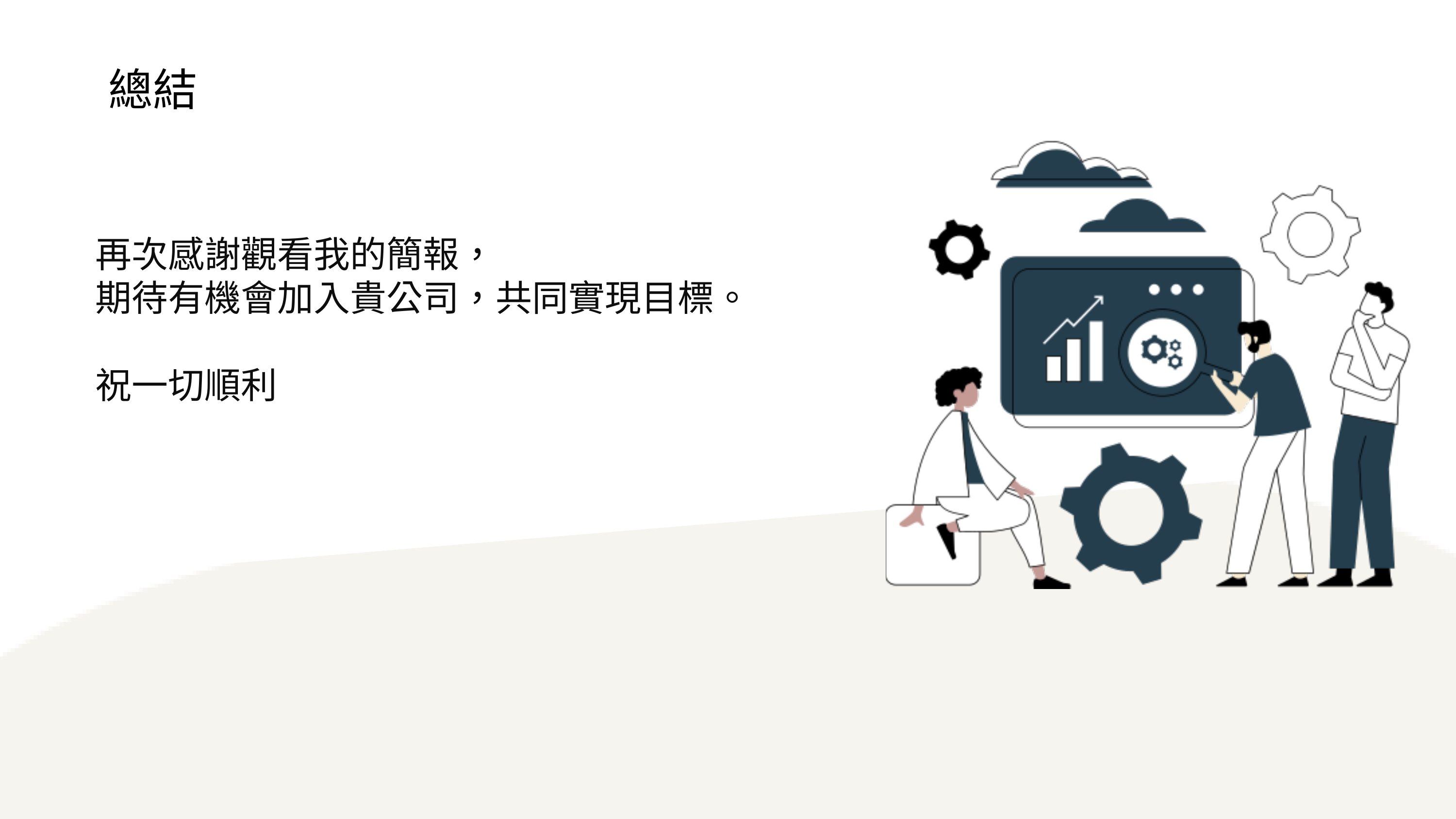

總結

再次感謝觀看我的簡報，
期待有機會加入貴公司，共同實現目標。

祝一切順利